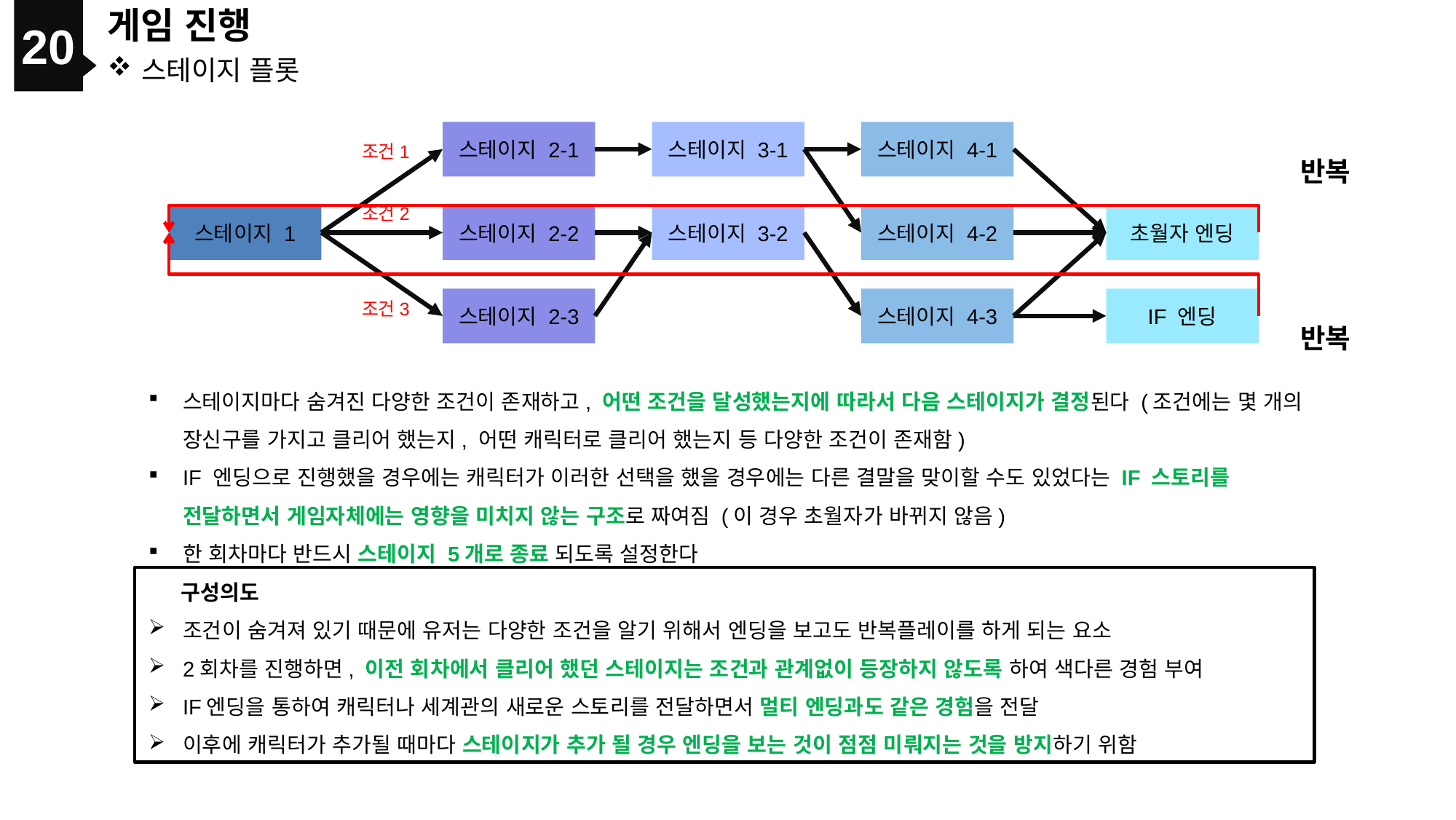

20
게임 진행
스테이지 플롯
스테이지 2-1
스테이지 3-1
스테이지 4-1
조건1
반복
조건2
스테이지 1
스테이지 2-2
스테이지 3-2
스테이지 4-2
초월자 엔딩
스테이지 2-3
스테이지 4-3
IF 엔딩
조건3
반복
스테이지마다 숨겨진 다양한 조건이 존재하고, 어떤 조건을 달성했는지에 따라서 다음 스테이지가 결정된다 (조건에는 몇 개의 장신구를 가지고 클리어 했는지, 어떤 캐릭터로 클리어 했는지 등 다양한 조건이 존재함)
IF 엔딩으로 진행했을 경우에는 캐릭터가 이러한 선택을 했을 경우에는 다른 결말을 맞이할 수도 있었다는 IF 스토리를 전달하면서 게임자체에는 영향을 미치지 않는 구조로 짜여짐 (이 경우 초월자가 바뀌지 않음)
한 회차마다 반드시 스테이지 5개로 종료 되도록 설정한다
구성의도
조건이 숨겨져 있기 때문에 유저는 다양한 조건을 알기 위해서 엔딩을 보고도 반복플레이를 하게 되는 요소
2회차를 진행하면, 이전 회차에서 클리어 했던 스테이지는 조건과 관계없이 등장하지 않도록 하여 색다른 경험 부여
IF엔딩을 통하여 캐릭터나 세계관의 새로운 스토리를 전달하면서 멀티 엔딩과도 같은 경험을 전달
이후에 캐릭터가 추가될 때마다 스테이지가 추가 될 경우 엔딩을 보는 것이 점점 미뤄지는 것을 방지하기 위함